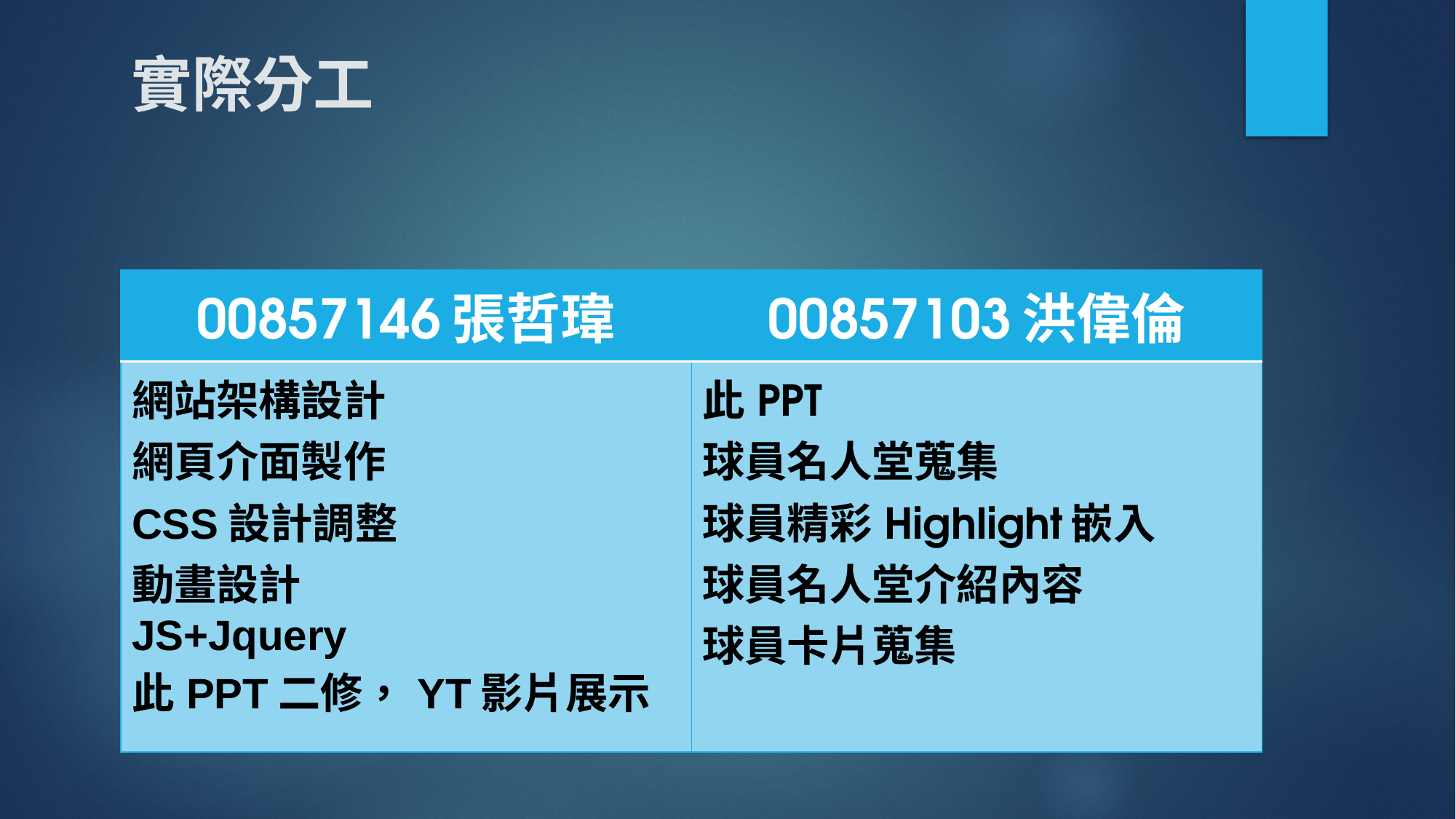

實際分工
| 00857146張哲瑋 | 00857103洪偉倫 |
| --- | --- |
| 網站架構設計 網頁介面製作 CSS設計調整 動畫設計 JS+Jquery 此PPT二修，YT影片展示 | 此PPT 球員名人堂蒐集 球員精彩Highlight嵌入 球員名人堂介紹內容 球員卡片蒐集 |